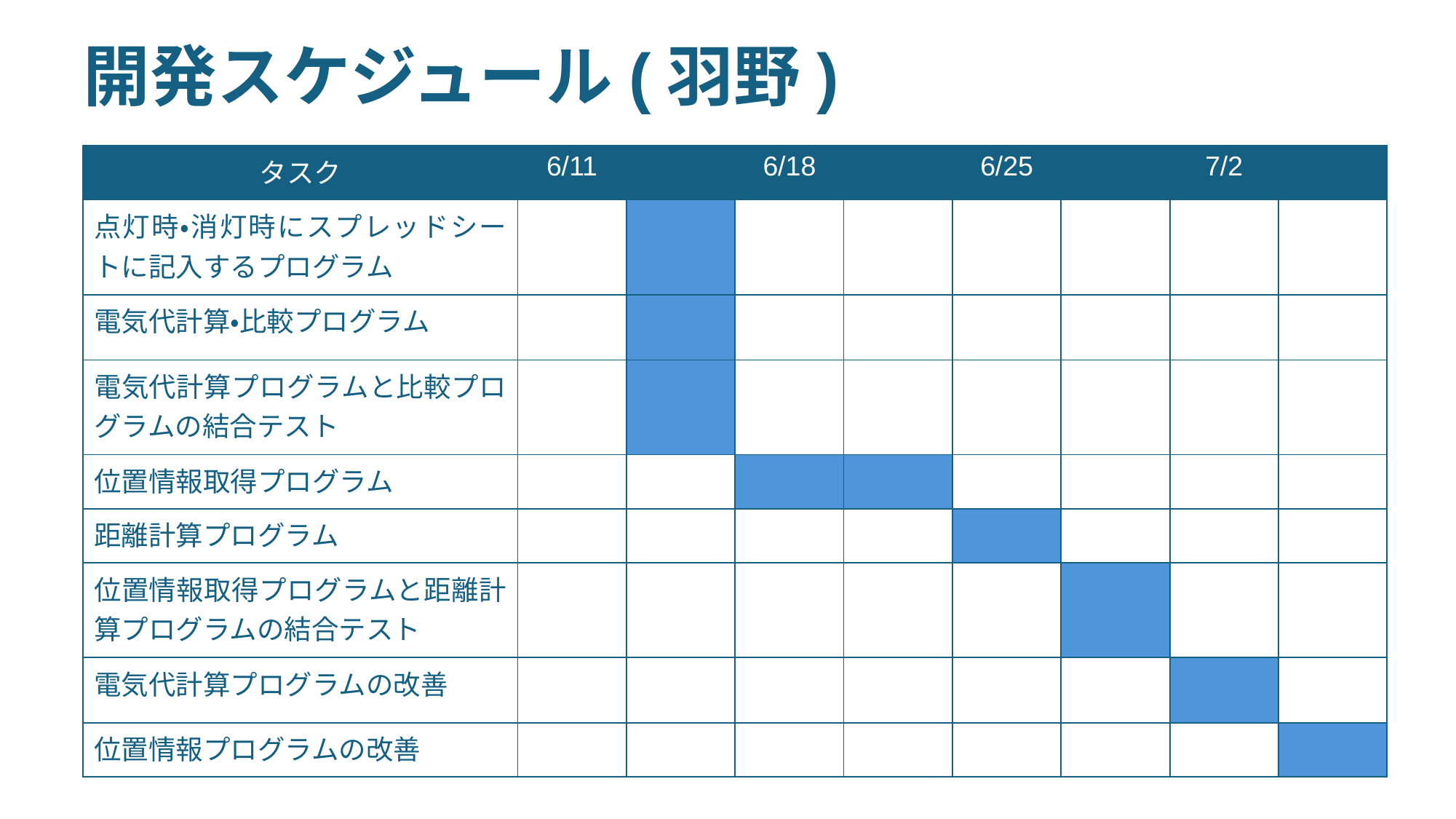

# 開発スケジュール(羽野)
| タスク | 6/11 |  | 6/18 |  | 6/25 |  | 7/2 |  |
| --- | --- | --- | --- | --- | --- | --- | --- | --- |
| 点灯時・消灯時にスプレッドシートに記入するプログラム |  |  |  |  |  |  |  |  |
| 電気代計算・比較プログラム |  |  |  |  |  |  |  |  |
| 電気代計算プログラムと比較プログラムの結合テスト |  |  |  |  |  |  |  |  |
| 位置情報取得プログラム |  |  |  |  |  |  |  |  |
| 距離計算プログラム |  |  |  |  |  |  |  |  |
| 位置情報取得プログラムと距離計算プログラムの結合テスト |  |  |  |  |  |  |  |  |
| 電気代計算プログラムの改善 |  |  |  |  |  |  |  |  |
| 位置情報プログラムの改善 |  |  |  |  |  |  |  |  |